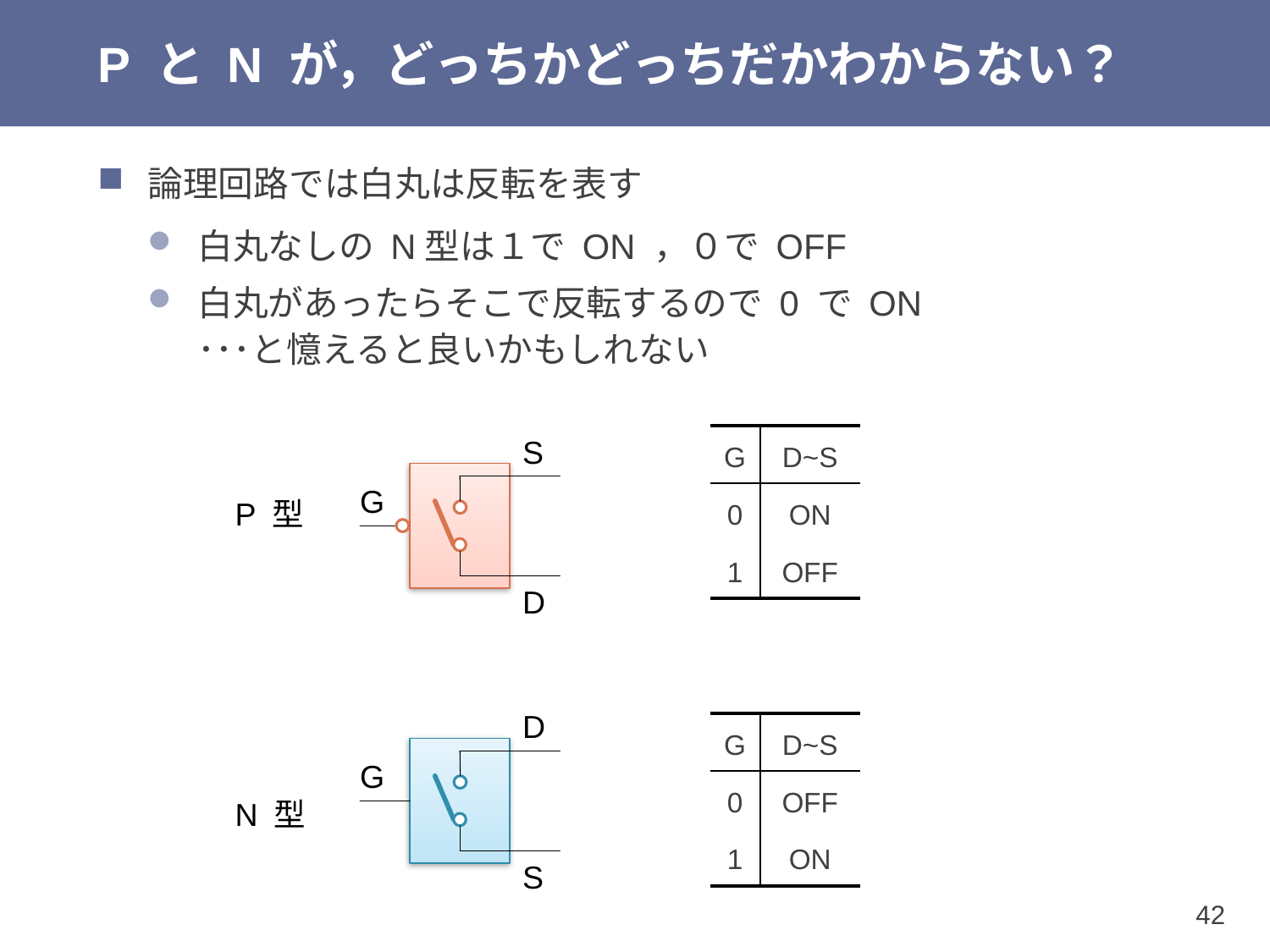

# P と N が，どっちかどっちだかわからない？
論理回路では白丸は反転を表す
白丸なしの N型は１で ON ，０で OFF
白丸があったらそこで反転するので 0 で ON
･･･と憶えると良いかもしれない
S

G

D

| G | D~S |
| --- | --- |
| 0 | ON |
| 1 | OFF |
P 型
D

G

S
| G | D~S |
| --- | --- |
| 0 | OFF |
| 1 | ON |
N 型